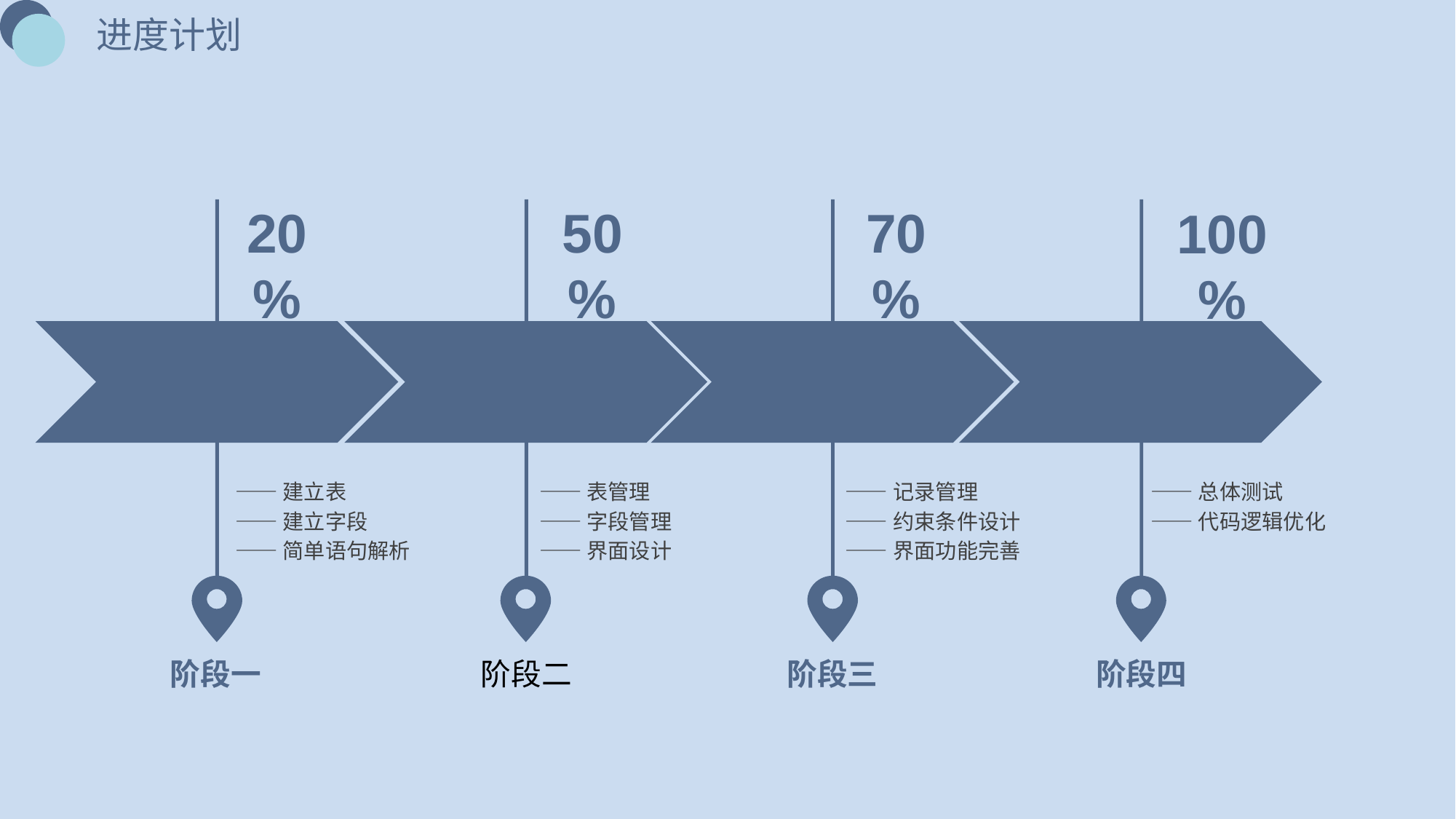

进度计划

50%
70%

20%
100%

——建立表
——建立字段
——简单语句解析
——表管理
——字段管理
——界面设计
——记录管理
——约束条件设计
——界面功能完善
——总体测试
——代码逻辑优化

阶段二
阶段一
阶段三
阶段四